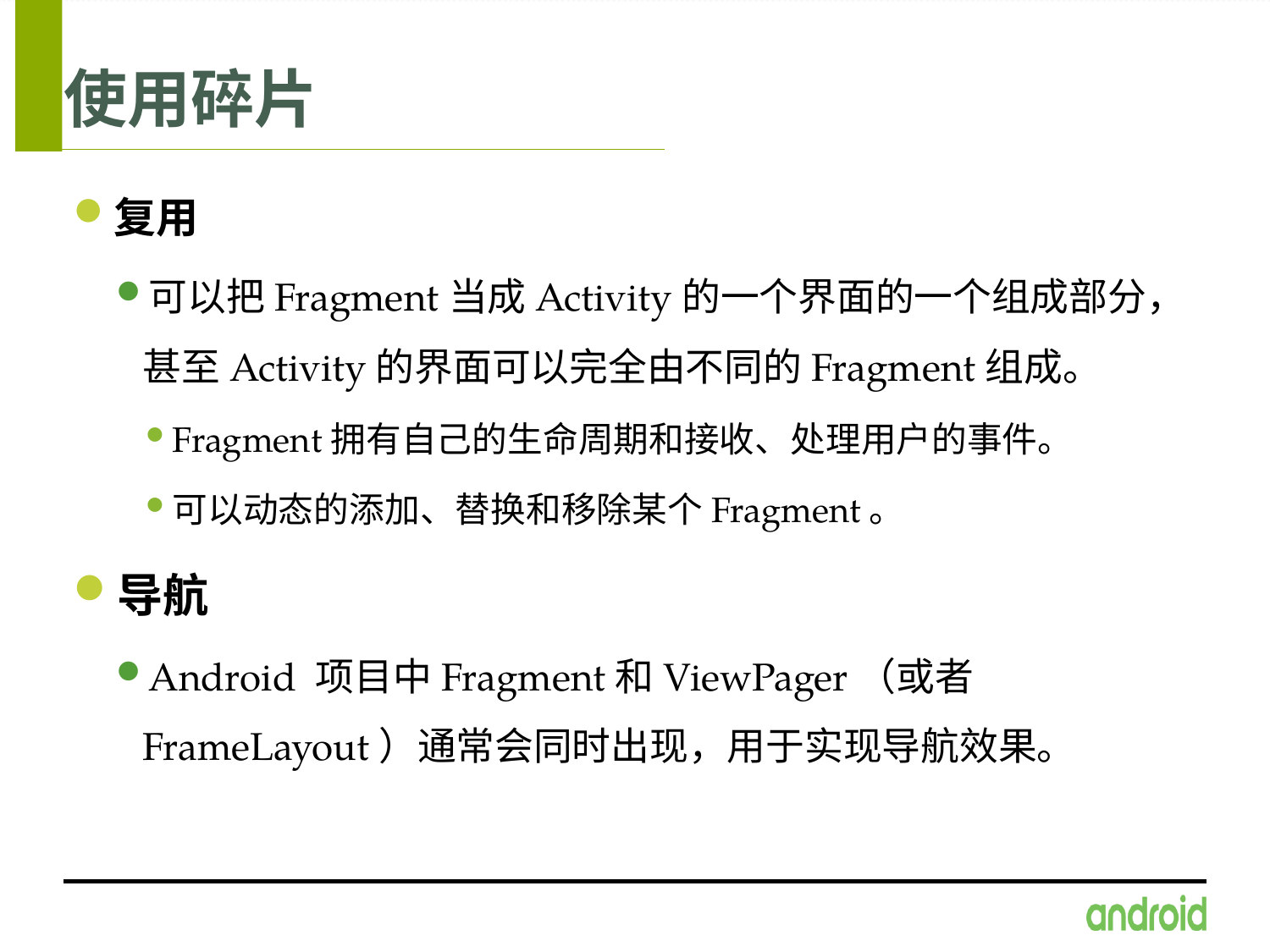

# 使用碎片
复用
可以把Fragment当成Activity的一个界面的一个组成部分，甚至Activity的界面可以完全由不同的Fragment组成。
Fragment拥有自己的生命周期和接收、处理用户的事件。
可以动态的添加、替换和移除某个Fragment。
导航
Android 项目中Fragment和ViewPager（或者FrameLayout）通常会同时出现，用于实现导航效果。